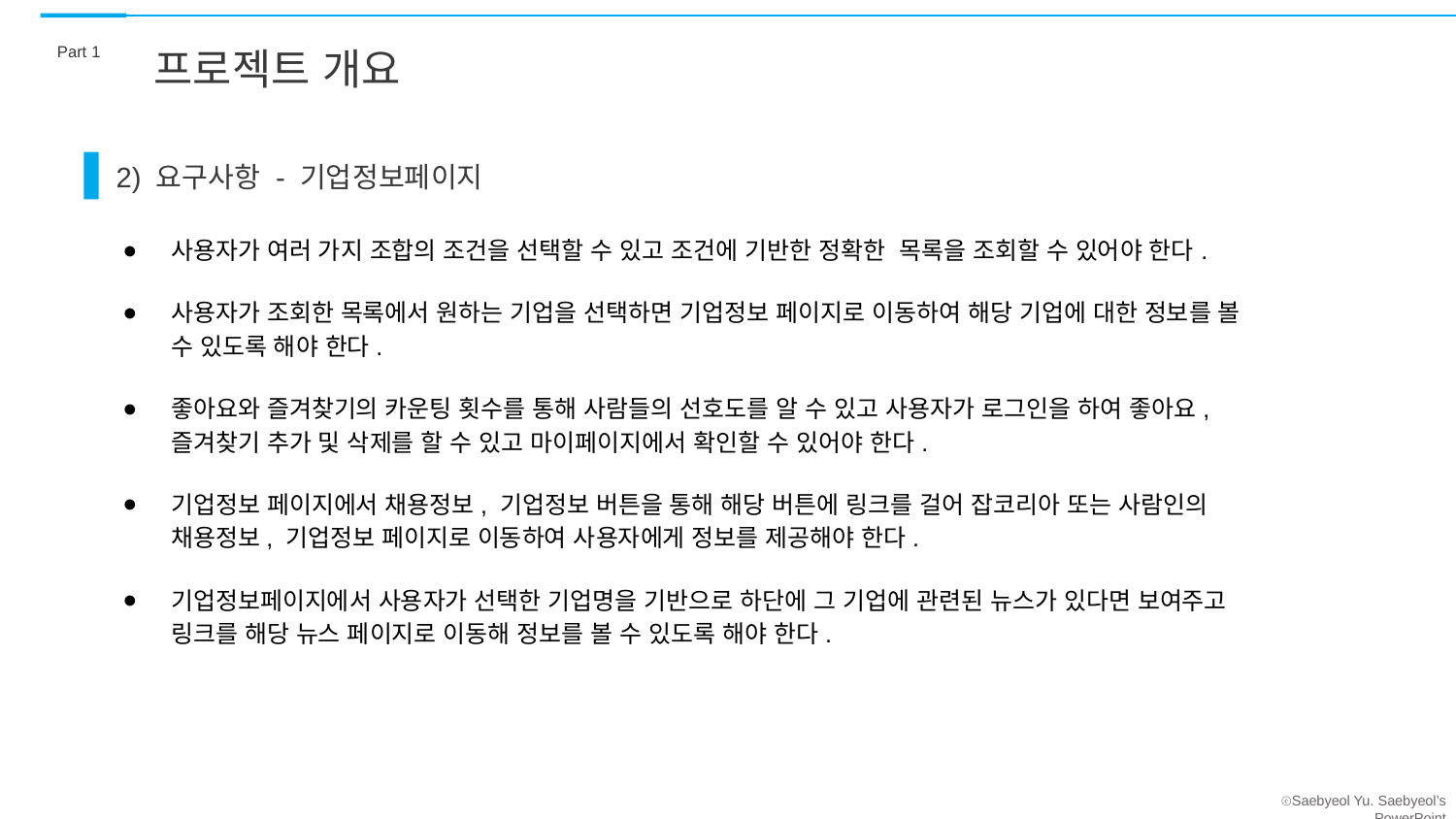

Part 1
프로젝트 개요

2) 요구사항 - 기업정보페이지
사용자가 여러 가지 조합의 조건을 선택할 수 있고 조건에 기반한 정확한  목록을 조회할 수 있어야 한다.

사용자가 조회한 목록에서 원하는 기업을 선택하면 기업정보 페이지로 이동하여 해당 기업에 대한 정보를 볼 수 있도록 해야 한다.

좋아요와 즐겨찾기의 카운팅 횟수를 통해 사람들의 선호도를 알 수 있고 사용자가 로그인을 하여 좋아요, 즐겨찾기 추가 및 삭제를 할 수 있고 마이페이지에서 확인할 수 있어야 한다.

기업정보 페이지에서 채용정보, 기업정보 버튼을 통해 해당 버튼에 링크를 걸어 잡코리아 또는 사람인의 채용정보, 기업정보 페이지로 이동하여 사용자에게 정보를 제공해야 한다.

기업정보페이지에서 사용자가 선택한 기업명을 기반으로 하단에 그 기업에 관련된 뉴스가 있다면 보여주고 링크를 해당 뉴스 페이지로 이동해 정보를 볼 수 있도록 해야 한다.